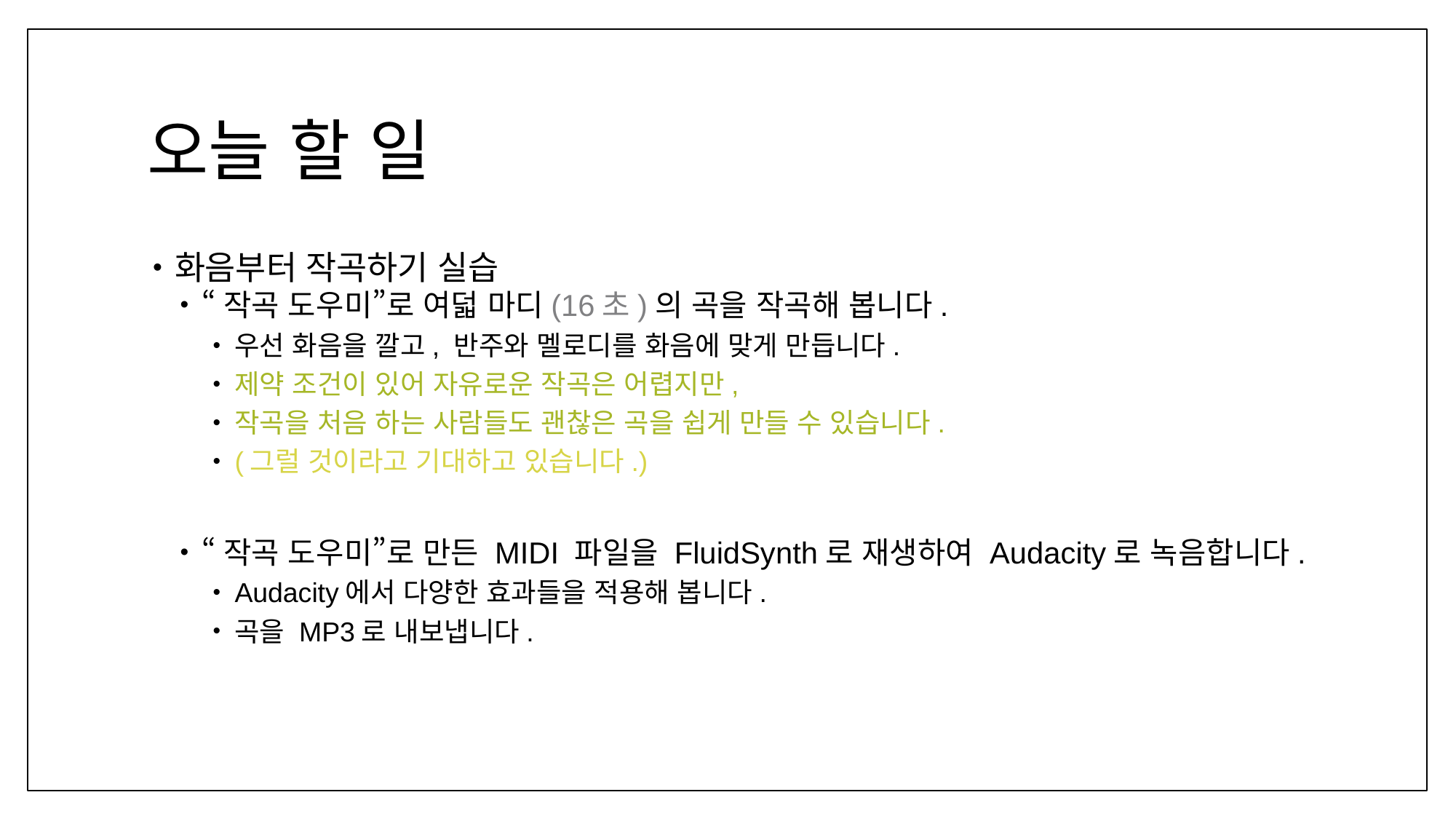

# 오늘 할 일
화음부터 작곡하기 실습
“작곡 도우미”로 여덟 마디(16초)의 곡을 작곡해 봅니다.
우선 화음을 깔고, 반주와 멜로디를 화음에 맞게 만듭니다.
제약 조건이 있어 자유로운 작곡은 어렵지만,
작곡을 처음 하는 사람들도 괜찮은 곡을 쉽게 만들 수 있습니다.
(그럴 것이라고 기대하고 있습니다.)

“작곡 도우미”로 만든 MIDI 파일을 FluidSynth로 재생하여 Audacity로 녹음합니다.
Audacity에서 다양한 효과들을 적용해 봅니다.
곡을 MP3로 내보냅니다.